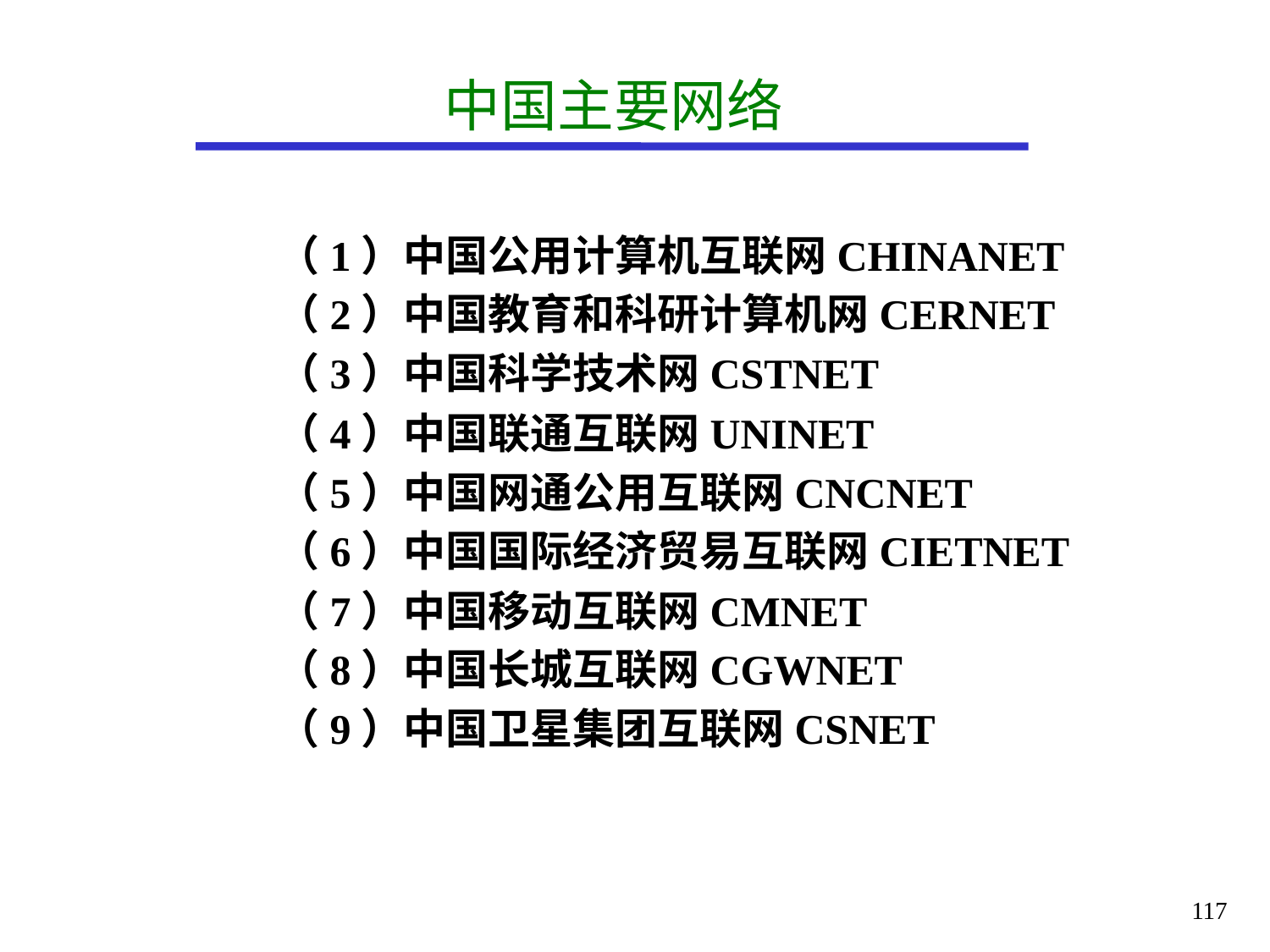

# 中国主要网络
（1）中国公用计算机互联网CHINANET
（2）中国教育和科研计算机网CERNET
（3）中国科学技术网CSTNET
（4）中国联通互联网UNINET
（5）中国网通公用互联网CNCNET
（6）中国国际经济贸易互联网CIETNET
（7）中国移动互联网CMNET
（8）中国长城互联网CGWNET
（9）中国卫星集团互联网CSNET
117